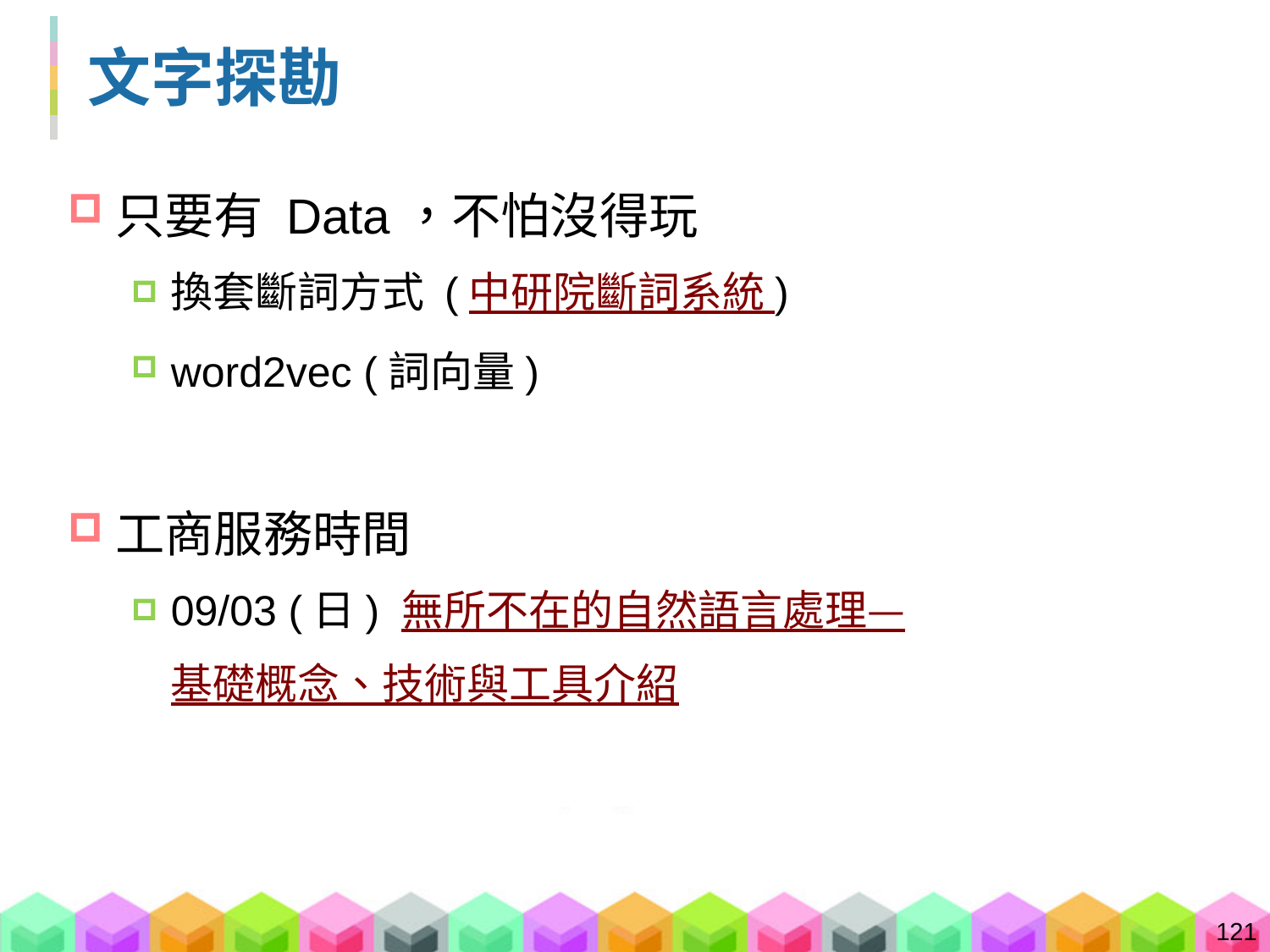

# 文字探勘
只要有 Data，不怕沒得玩
換套斷詞方式 (中研院斷詞系統 )
word2vec (詞向量)

工商服務時間
09/03 (日) 無所不在的自然語言處理—基礎概念、技術與工具介紹

121